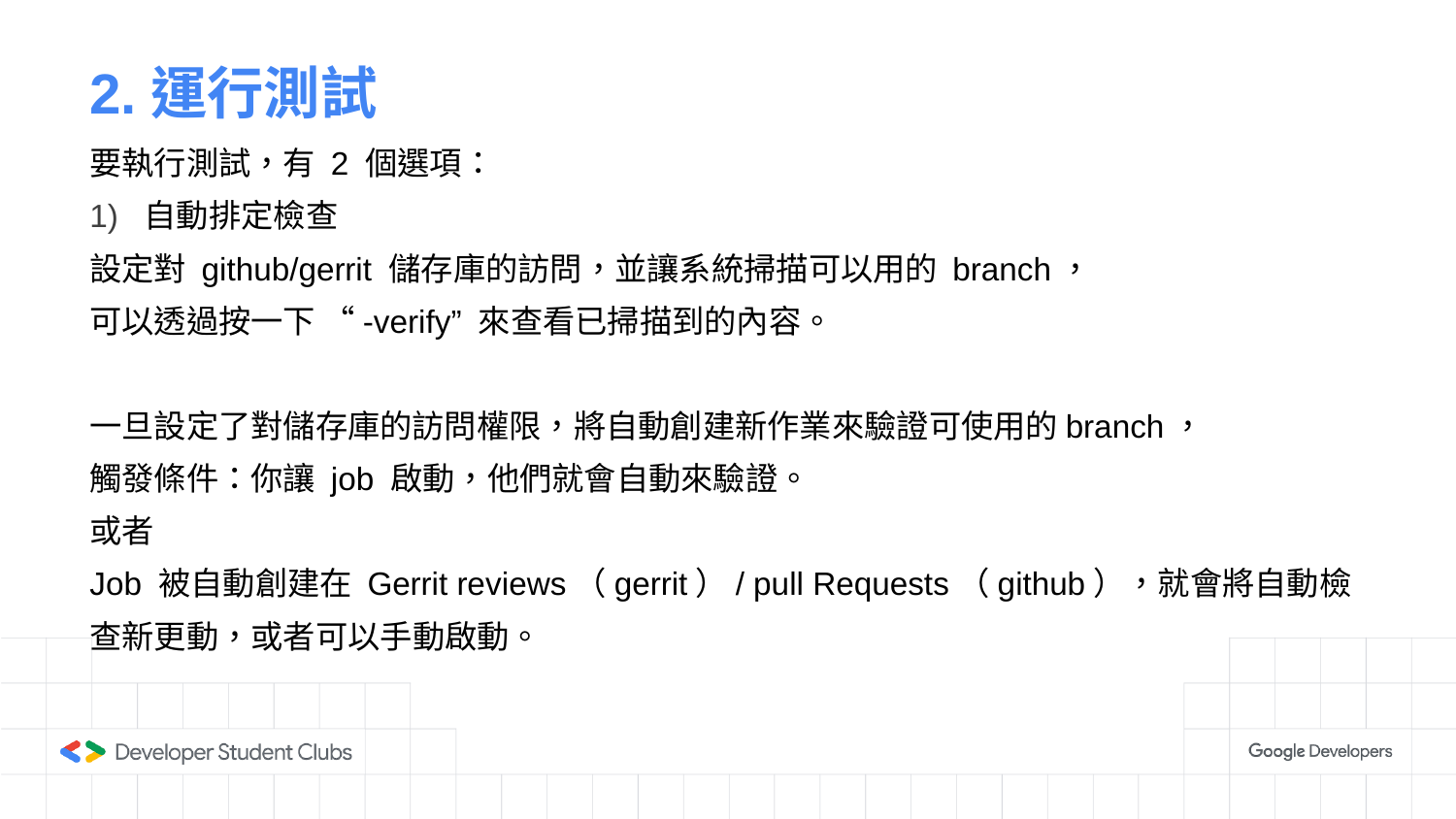

# 2.運行測試
要執行測試，有 2 個選項：
自動排定檢查
設定對 github/gerrit 儲存庫的訪問，並讓系統掃描可以用的 branch，
可以透過按一下 “-verify” 來查看已掃描到的內容。

一旦設定了對儲存庫的訪問權限，將自動創建新作業來驗證可使用的branch，
觸發條件：你讓 job 啟動，他們就會自動來驗證。
或者
Job 被自動創建在 Gerrit reviews（gerrit）/ pull Requests（github），就會將自動檢查新更動，或者可以手動啟動。